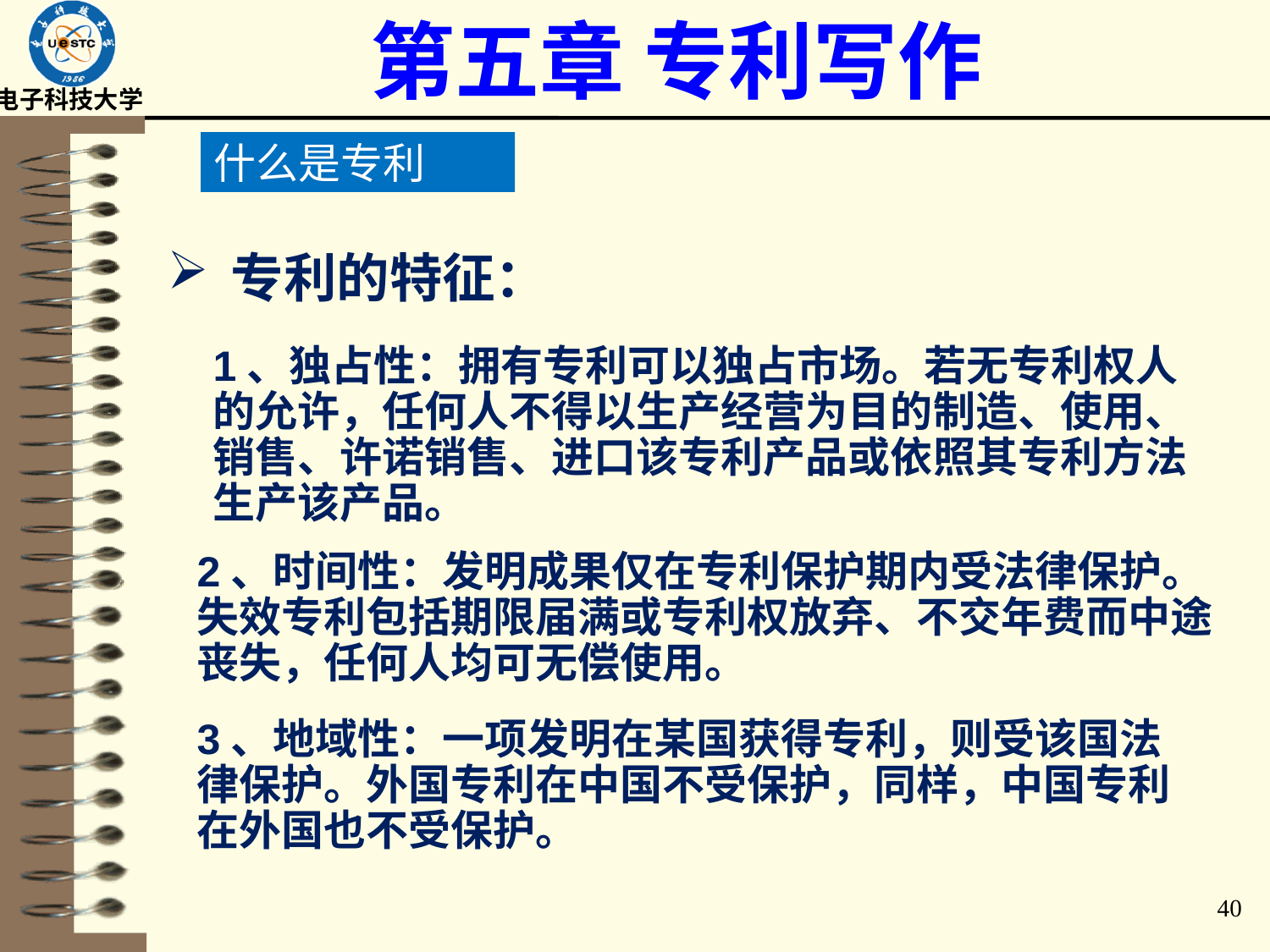

第五章 专利写作
什么是专利
专利的特征：
1、独占性：拥有专利可以独占市场。若无专利权人的允许，任何人不得以生产经营为目的制造、使用、销售、许诺销售、进口该专利产品或依照其专利方法生产该产品。

2、时间性：发明成果仅在专利保护期内受法律保护。失效专利包括期限届满或专利权放弃、不交年费而中途丧失，任何人均可无偿使用。
3、地域性：一项发明在某国获得专利，则受该国法律保护。外国专利在中国不受保护，同样，中国专利在外国也不受保护。
40